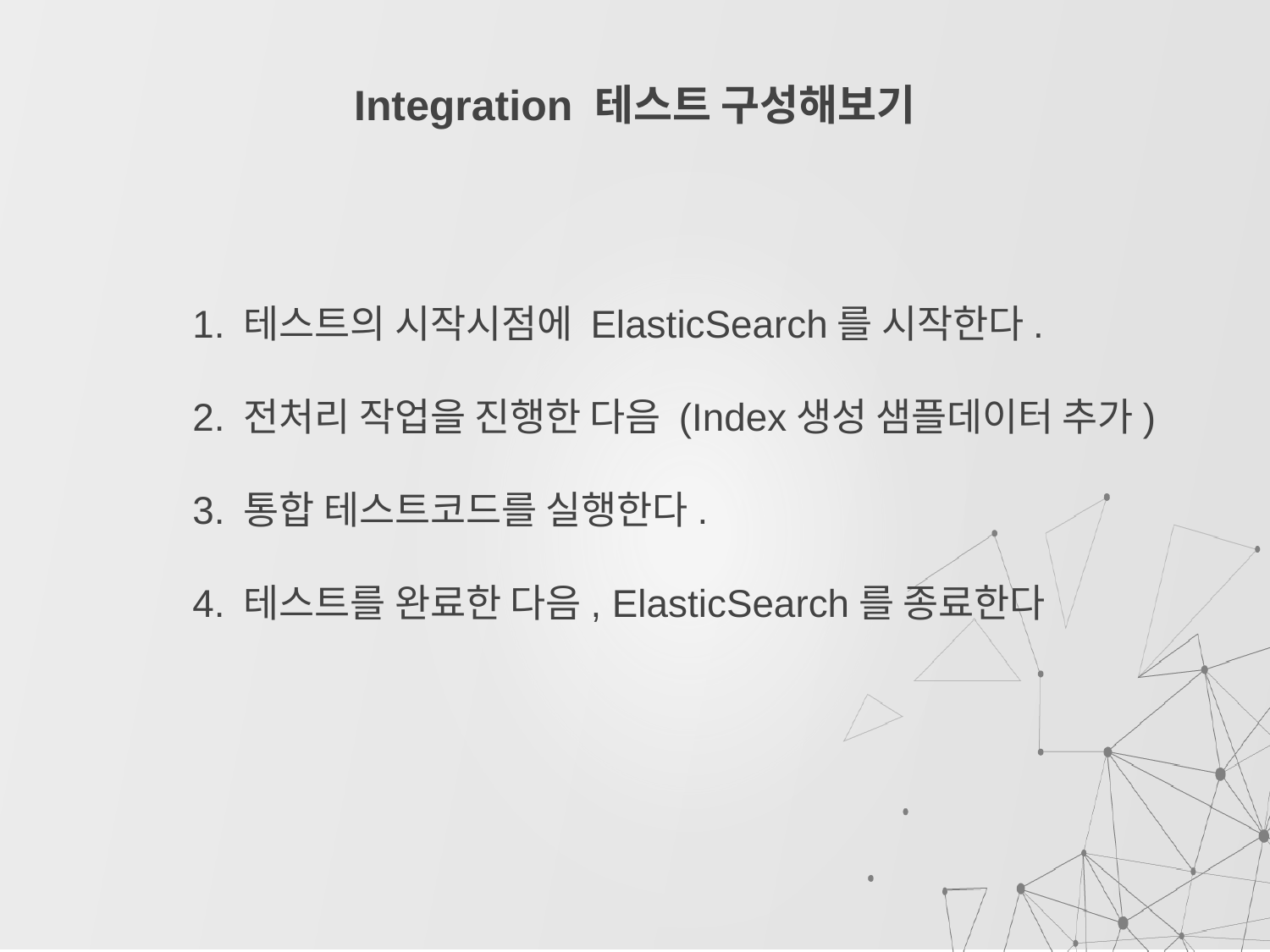

# Integration 테스트 구성해보기
테스트의 시작시점에 ElasticSearch를 시작한다.
전처리 작업을 진행한 다음 (Index생성 샘플데이터 추가)
통합 테스트코드를 실행한다.
테스트를 완료한 다음, ElasticSearch를 종료한다